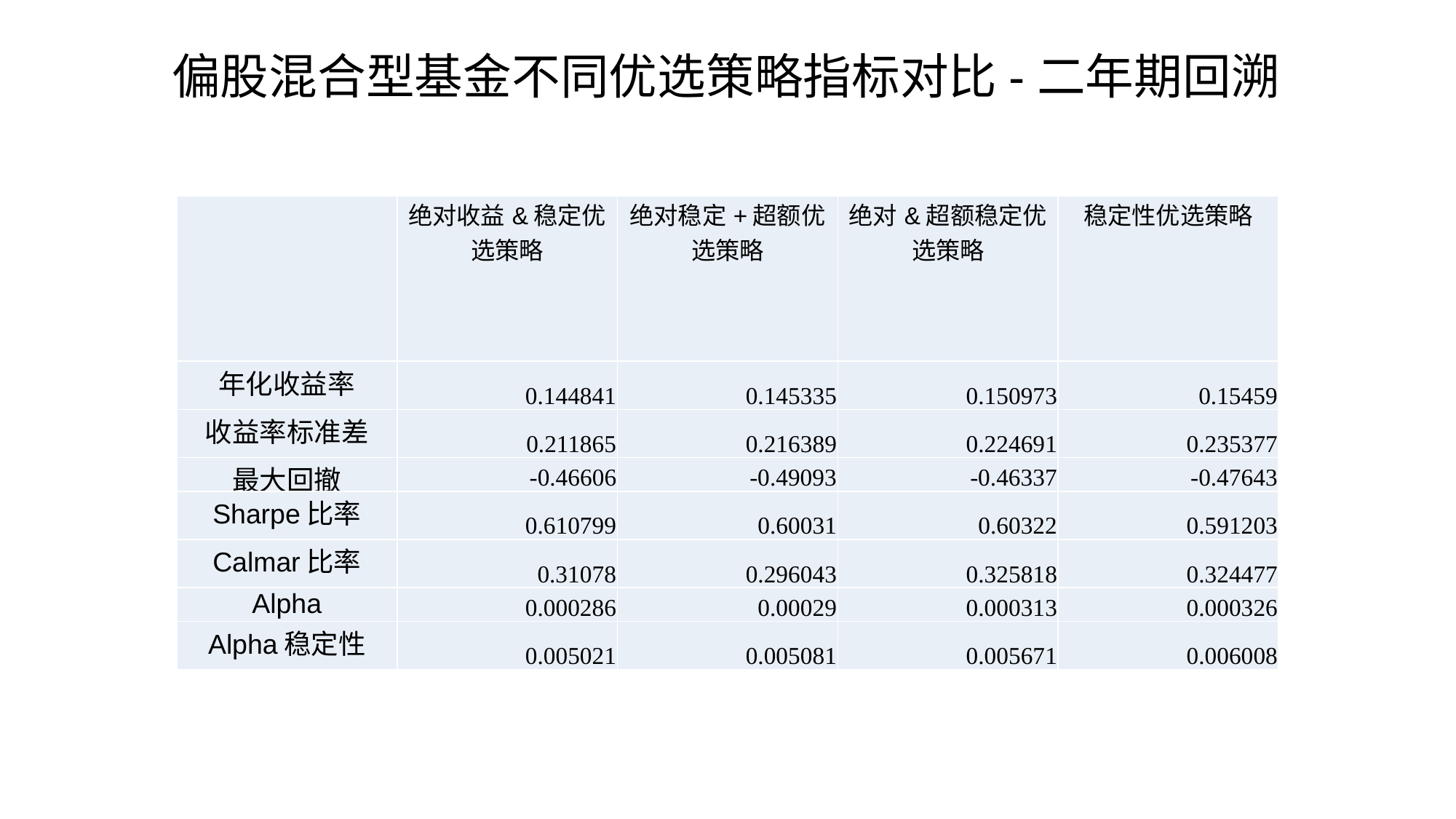

# 偏股混合型基金不同优选策略指标对比-二年期回溯
|  | 绝对收益&稳定优选策略 | 绝对稳定+超额优选策略 | 绝对&超额稳定优选策略 | 稳定性优选策略 |
| --- | --- | --- | --- | --- |
| 年化收益率 | 0.144841 | 0.145335 | 0.150973 | 0.15459 |
| 收益率标准差 | 0.211865 | 0.216389 | 0.224691 | 0.235377 |
| 最大回撤 | -0.46606 | -0.49093 | -0.46337 | -0.47643 |
| Sharpe比率 | 0.610799 | 0.60031 | 0.60322 | 0.591203 |
| Calmar比率 | 0.31078 | 0.296043 | 0.325818 | 0.324477 |
| Alpha | 0.000286 | 0.00029 | 0.000313 | 0.000326 |
| Alpha稳定性 | 0.005021 | 0.005081 | 0.005671 | 0.006008 |